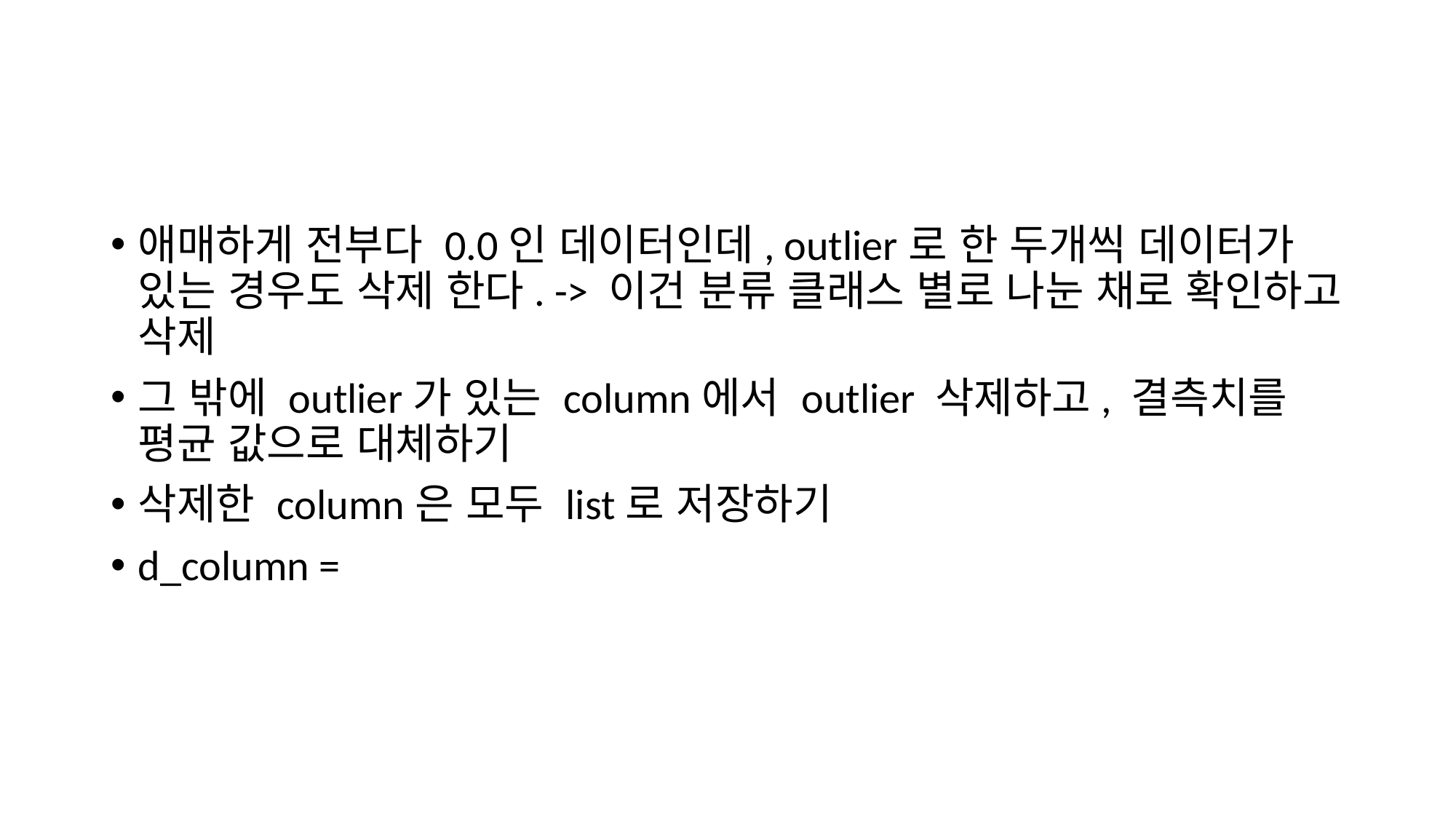

애매하게 전부다 0.0인 데이터인데, outlier로 한 두개씩 데이터가 있는 경우도 삭제 한다. -> 이건 분류 클래스 별로 나눈 채로 확인하고 삭제
그 밖에 outlier가 있는 column에서 outlier 삭제하고, 결측치를 평균 값으로 대체하기
삭제한 column은 모두 list로 저장하기
d_column =